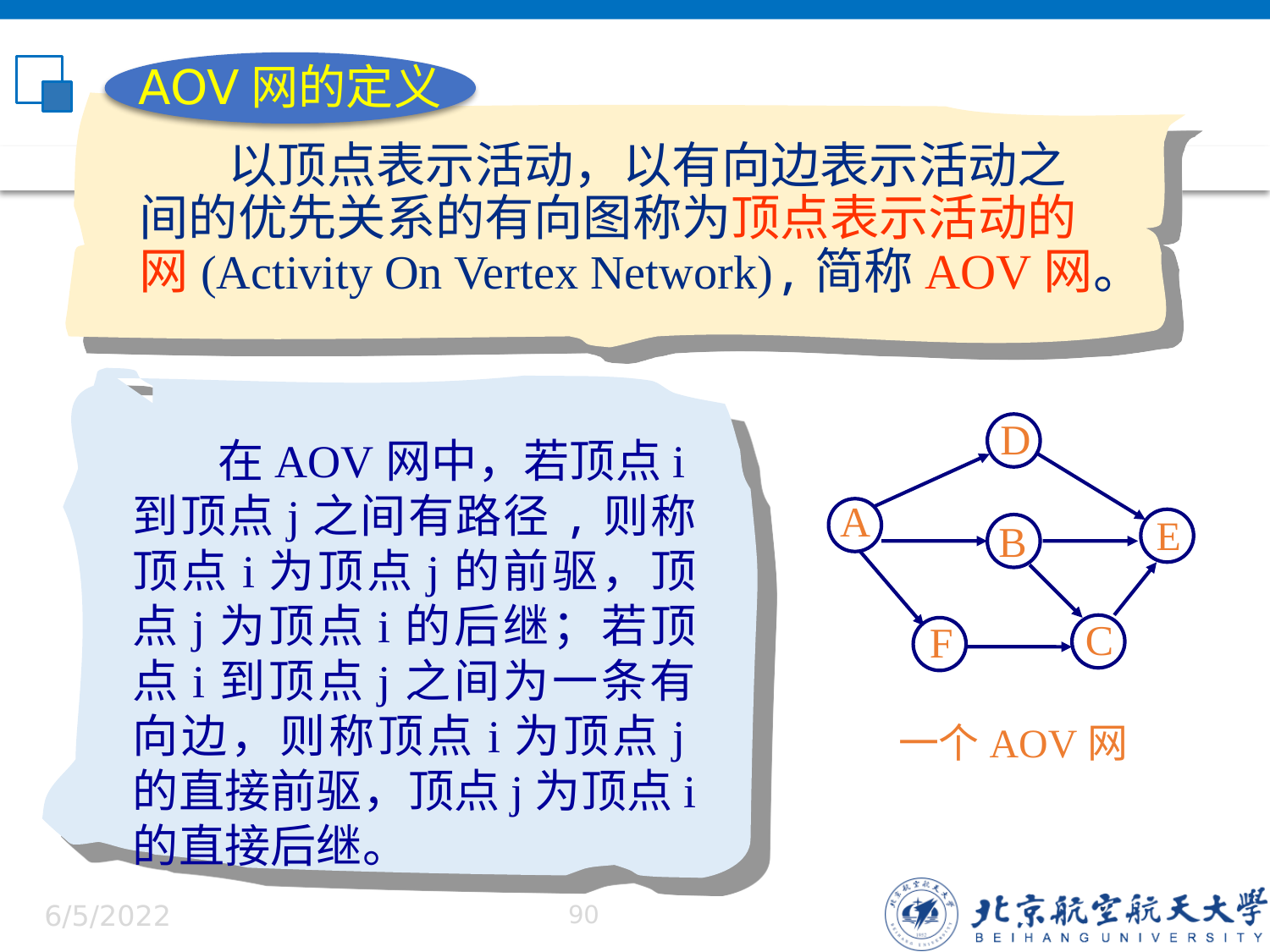

AOV网的定义

       以顶点表示活动，以有向边表示活动之
间的优先关系的有向图称为顶点表示活动的
网(Activity On Vertex Network),简称AOV网。

       在AOV网中，若顶点i到顶点j之间有路径,则称顶点i为顶点j的前驱，顶点j为顶点i的后继；若顶点i到顶点j之间为一条有向边，则称顶点i为顶点j的直接前驱，顶点j为顶点i的直接后继。
D

A

E
B

C
F

一个AOV网
6/5/2022
90